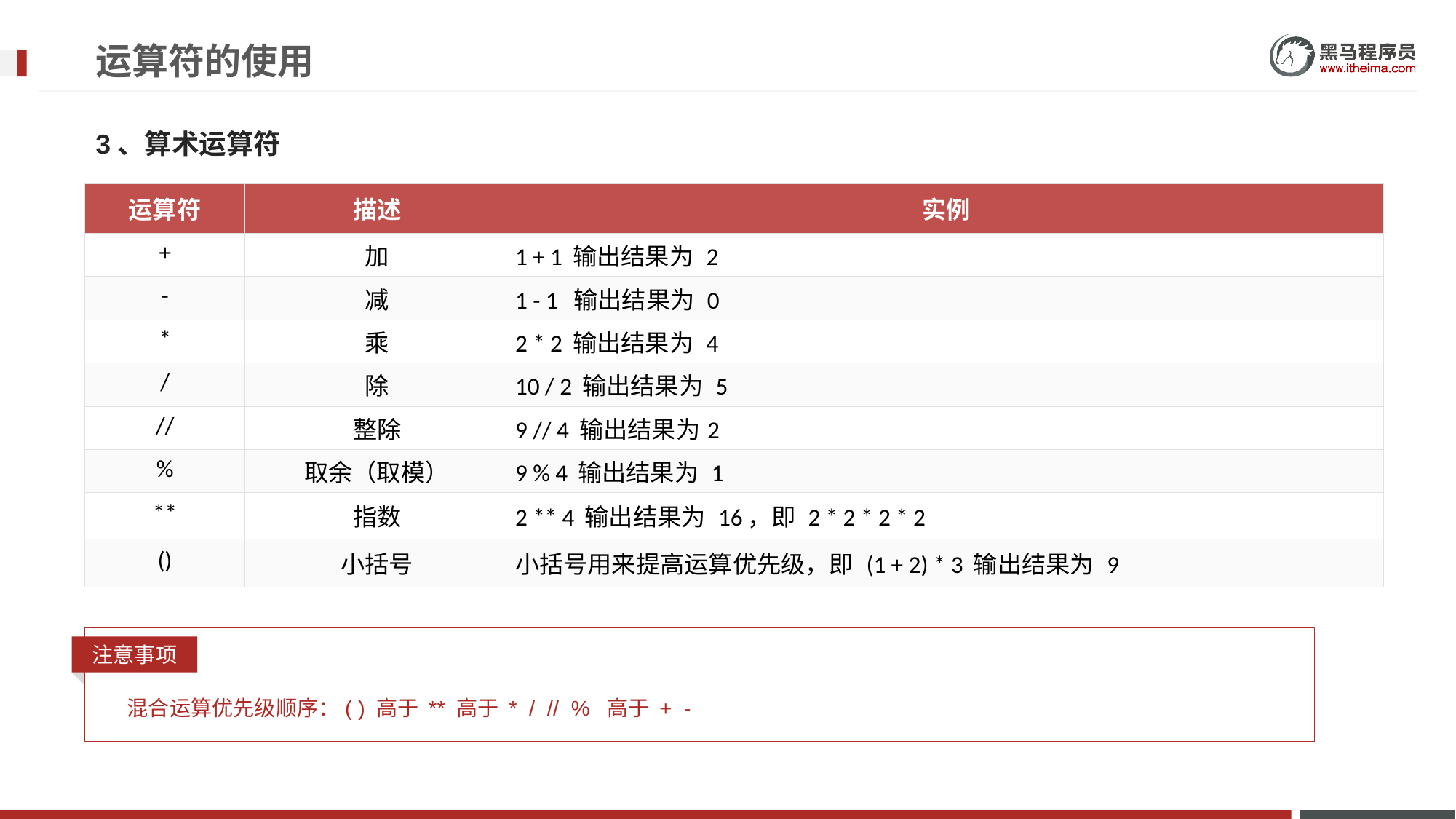

# 运算符的使用
3、算术运算符
| 运算符 | 描述 | 实例 |
| --- | --- | --- |
| + | 加 | 1 + 1 输出结果为 2 |
| - | 减 | 1 - 1 输出结果为 0 |
| \* | 乘 | 2 \* 2 输出结果为 4 |
| / | 除 | 10 / 2 输出结果为 5 |
| // | 整除 | 9 // 4 输出结果为2 |
| % | 取余（取模） | 9 % 4 输出结果为 1 |
| \*\* | 指数 | 2 \*\* 4 输出结果为 16，即 2 \* 2 \* 2 \* 2 |
| () | 小括号 | 小括号用来提高运算优先级，即 (1 + 2) \* 3 输出结果为 9 |

注意事项

混合运算优先级顺序：( ) 高于 ** 高于 *  /  //  %  高于 +  -